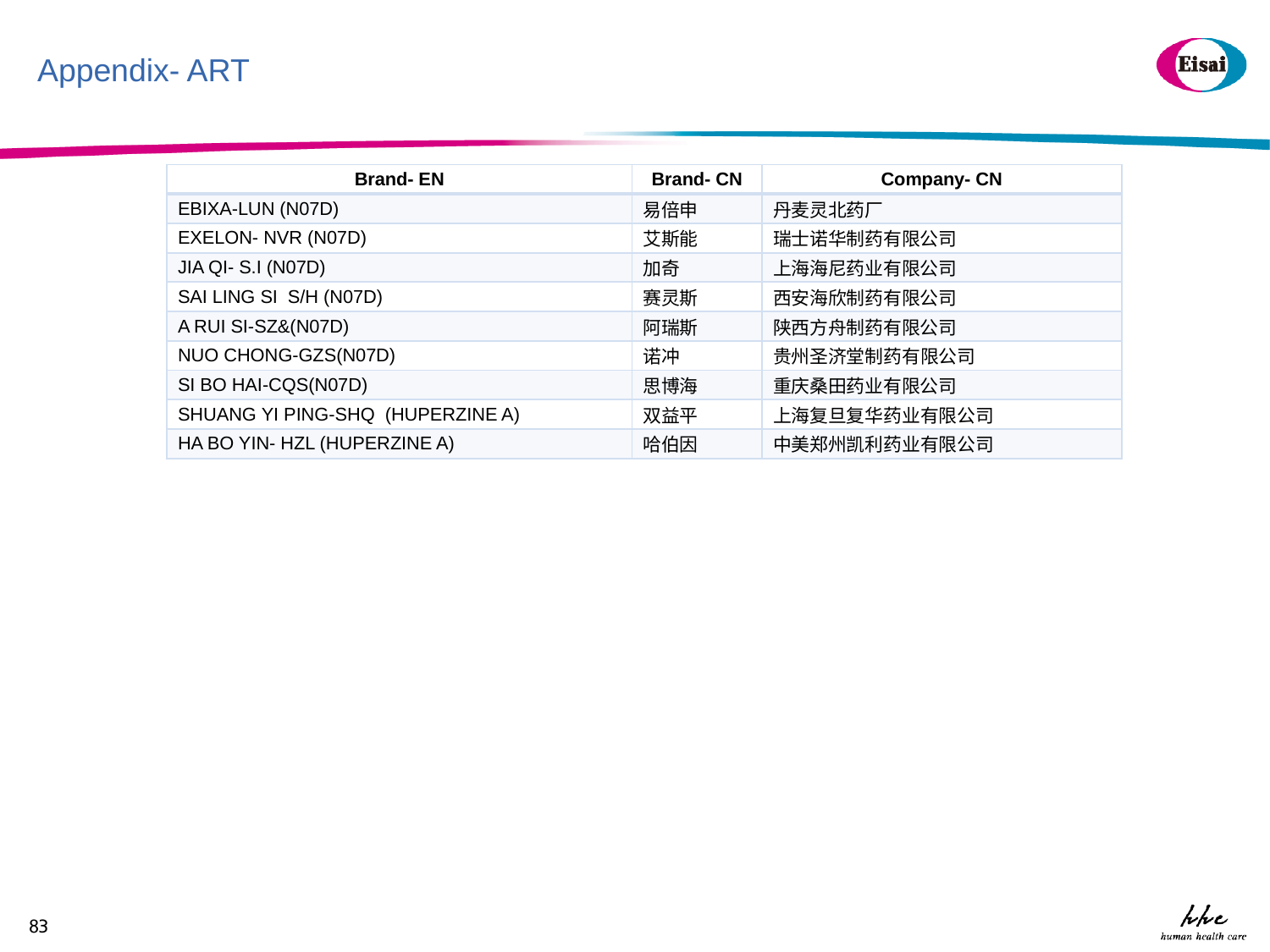

# Appendix- ART
| Brand- EN | Brand- CN | Company- CN |
| --- | --- | --- |
| EBIXA-LUN (N07D) | 易倍申 | 丹麦灵北药厂 |
| EXELON- NVR (N07D) | 艾斯能 | 瑞士诺华制药有限公司 |
| JIA QI- S.I (N07D) | 加奇 | 上海海尼药业有限公司 |
| SAI LING SI S/H (N07D) | 赛灵斯 | 西安海欣制药有限公司 |
| A RUI SI-SZ&(N07D) | 阿瑞斯 | 陕西方舟制药有限公司 |
| NUO CHONG-GZS(N07D) | 诺冲 | 贵州圣济堂制药有限公司 |
| SI BO HAI-CQS(N07D) | 思博海 | 重庆桑田药业有限公司 |
| SHUANG YI PING-SHQ (HUPERZINE A) | 双益平 | 上海复旦复华药业有限公司 |
| HA BO YIN- HZL (HUPERZINE A) | 哈伯因 | 中美郑州凯利药业有限公司 |
83